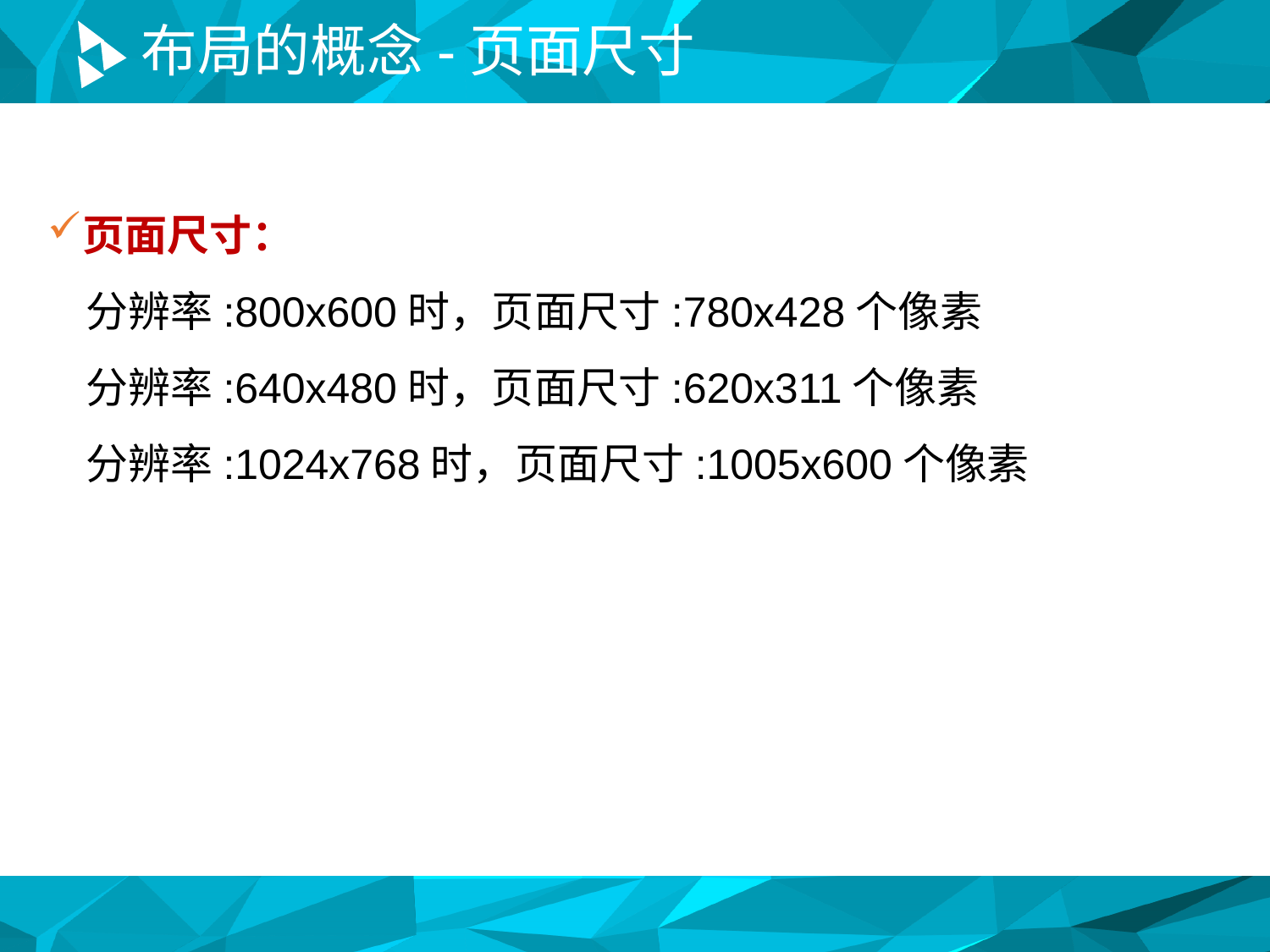

# 布局的概念-页面尺寸
页面尺寸：
   分辨率:800x600时，页面尺寸:780x428个像素
   分辨率:640x480时，页面尺寸:620x311个像素
   分辨率:1024x768时，页面尺寸:1005x600个像素